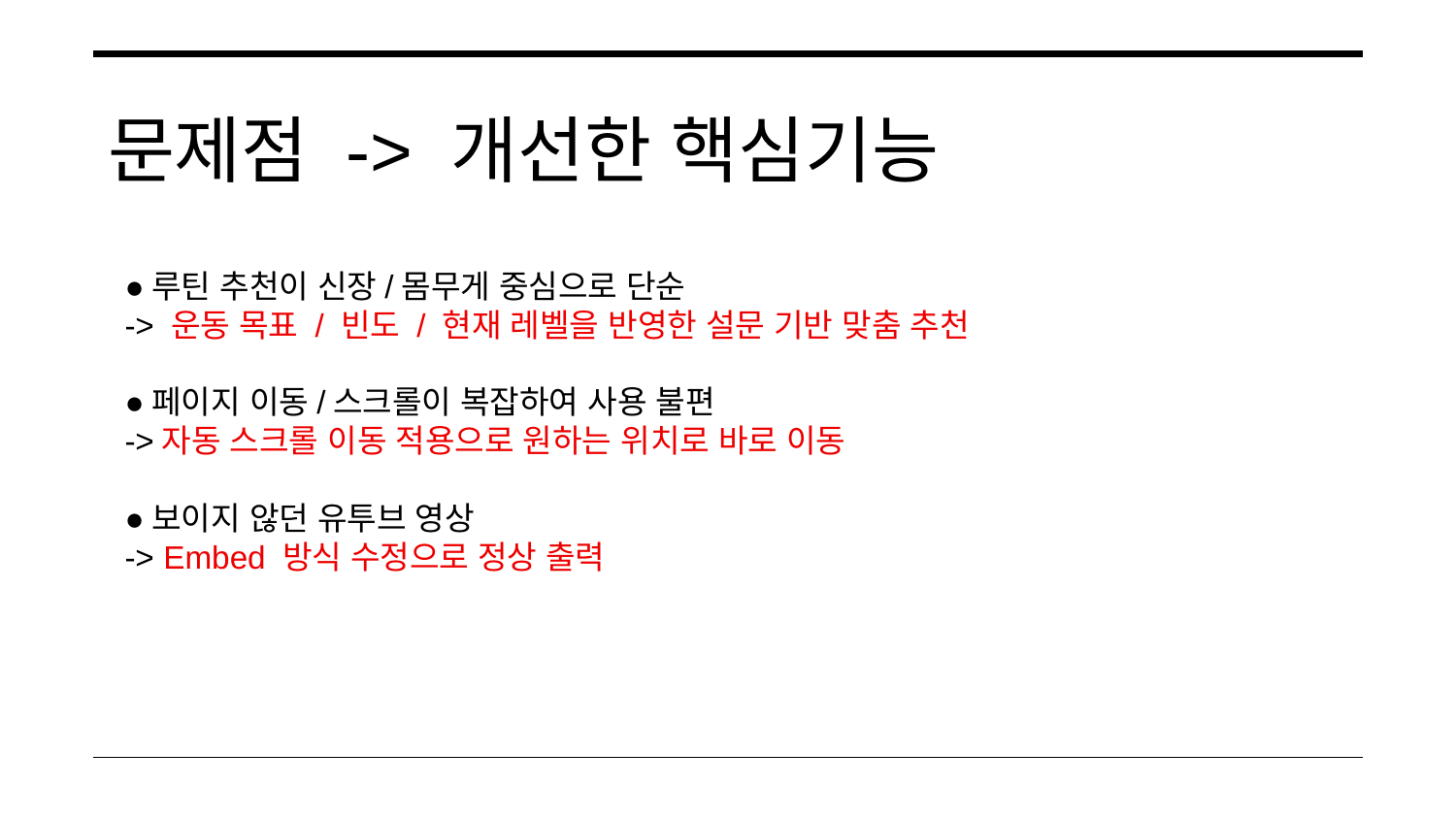

문제점 -> 개선한 핵심기능
●루틴 추천이 신장/몸무게 중심으로 단순
-> 운동 목표 / 빈도 / 현재 레벨을 반영한 설문 기반 맞춤 추천

●페이지 이동/스크롤이 복잡하여 사용 불편
->자동 스크롤 이동 적용으로 원하는 위치로 바로 이동

●보이지 않던 유투브 영상
-> Embed 방식 수정으로 정상 출력